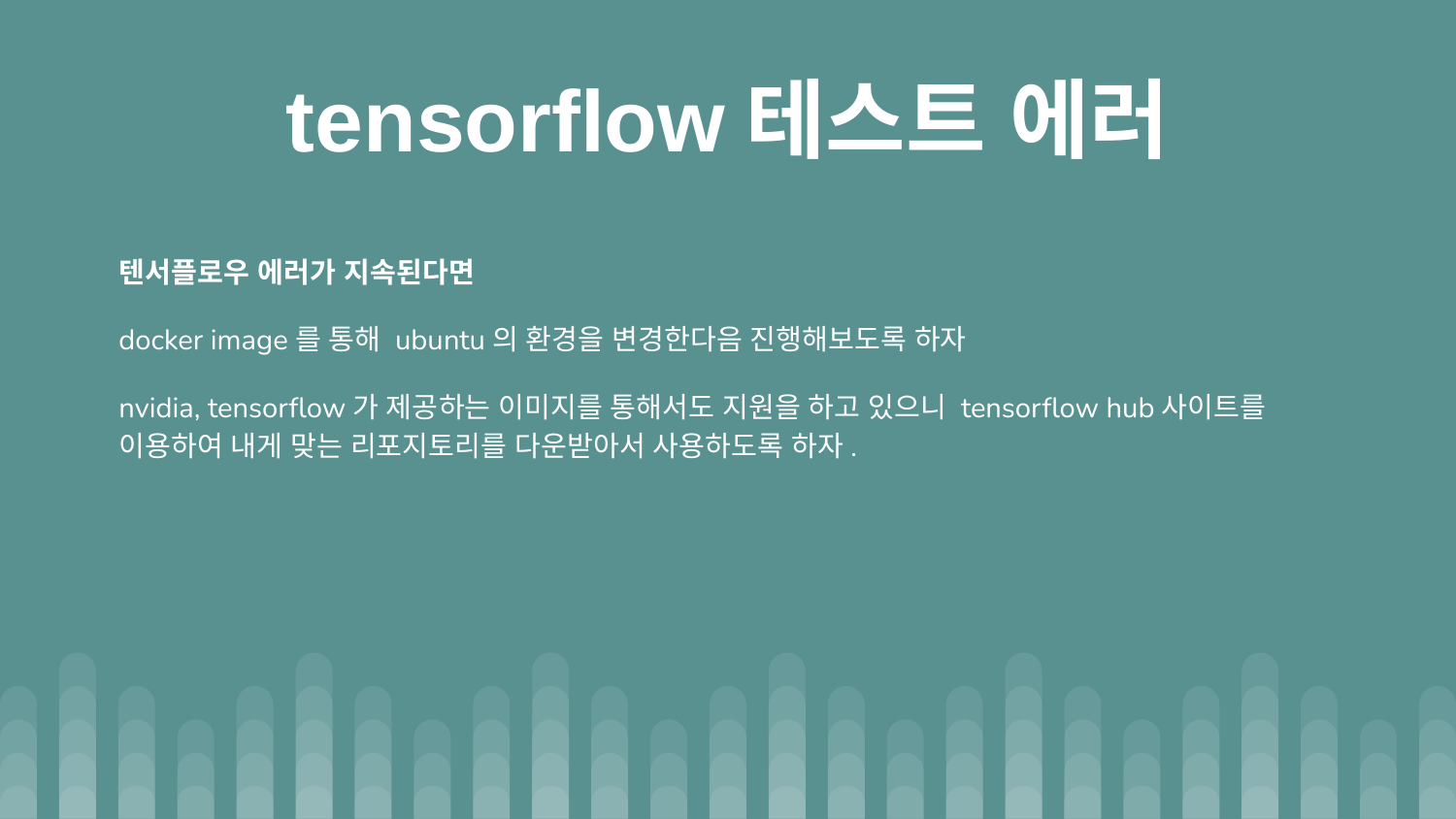

# tensorflow테스트 에러
텐서플로우 에러가 지속된다면
docker image를 통해 ubuntu의 환경을 변경한다음 진행해보도록 하자
nvidia, tensorflow가 제공하는 이미지를 통해서도 지원을 하고 있으니 tensorflow hub사이트를 이용하여 내게 맞는 리포지토리를 다운받아서 사용하도록 하자.